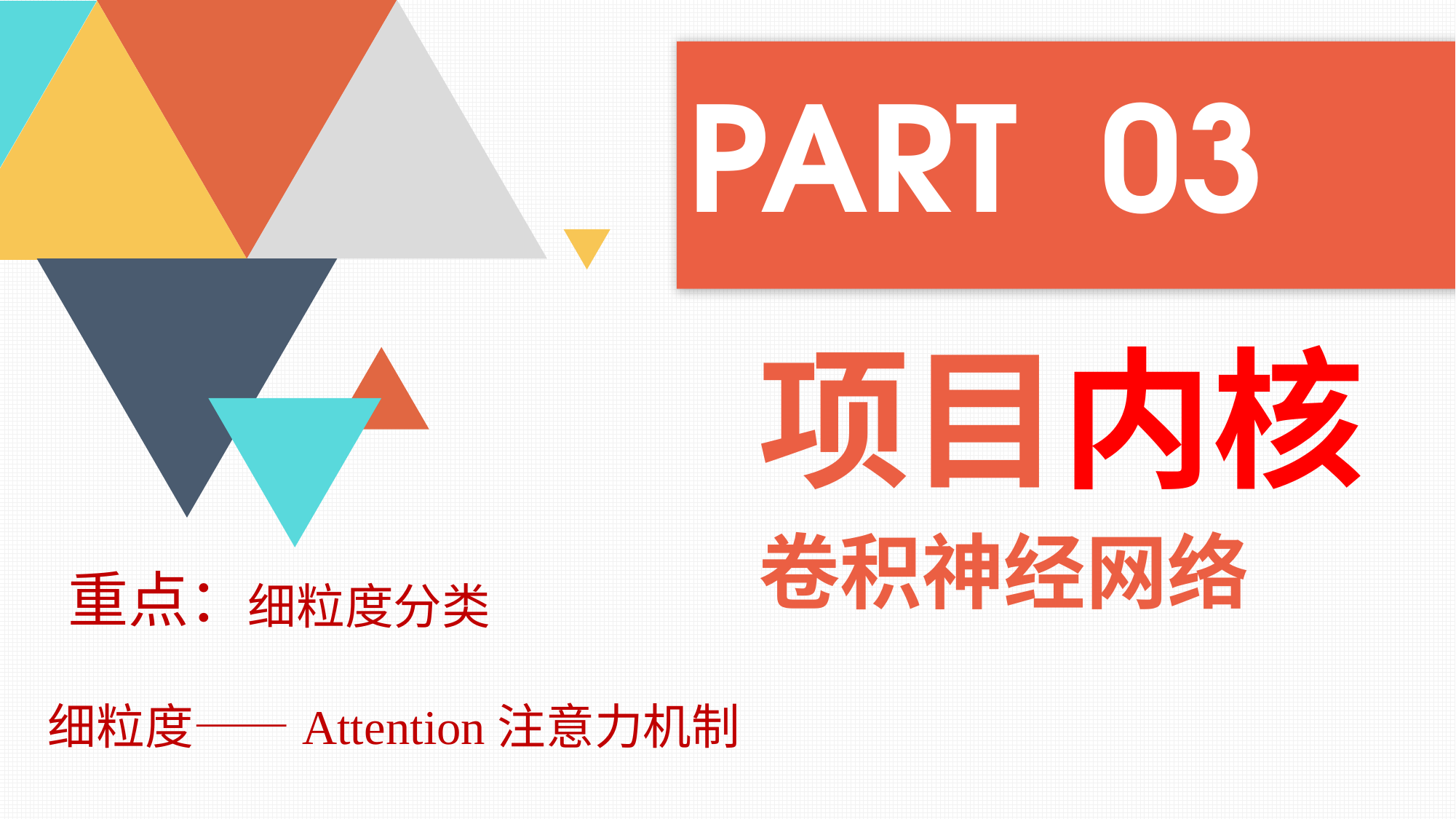

PART  03

项目内核
卷积神经网络

重点：
细粒度分类
细粒度——Attention注意力机制